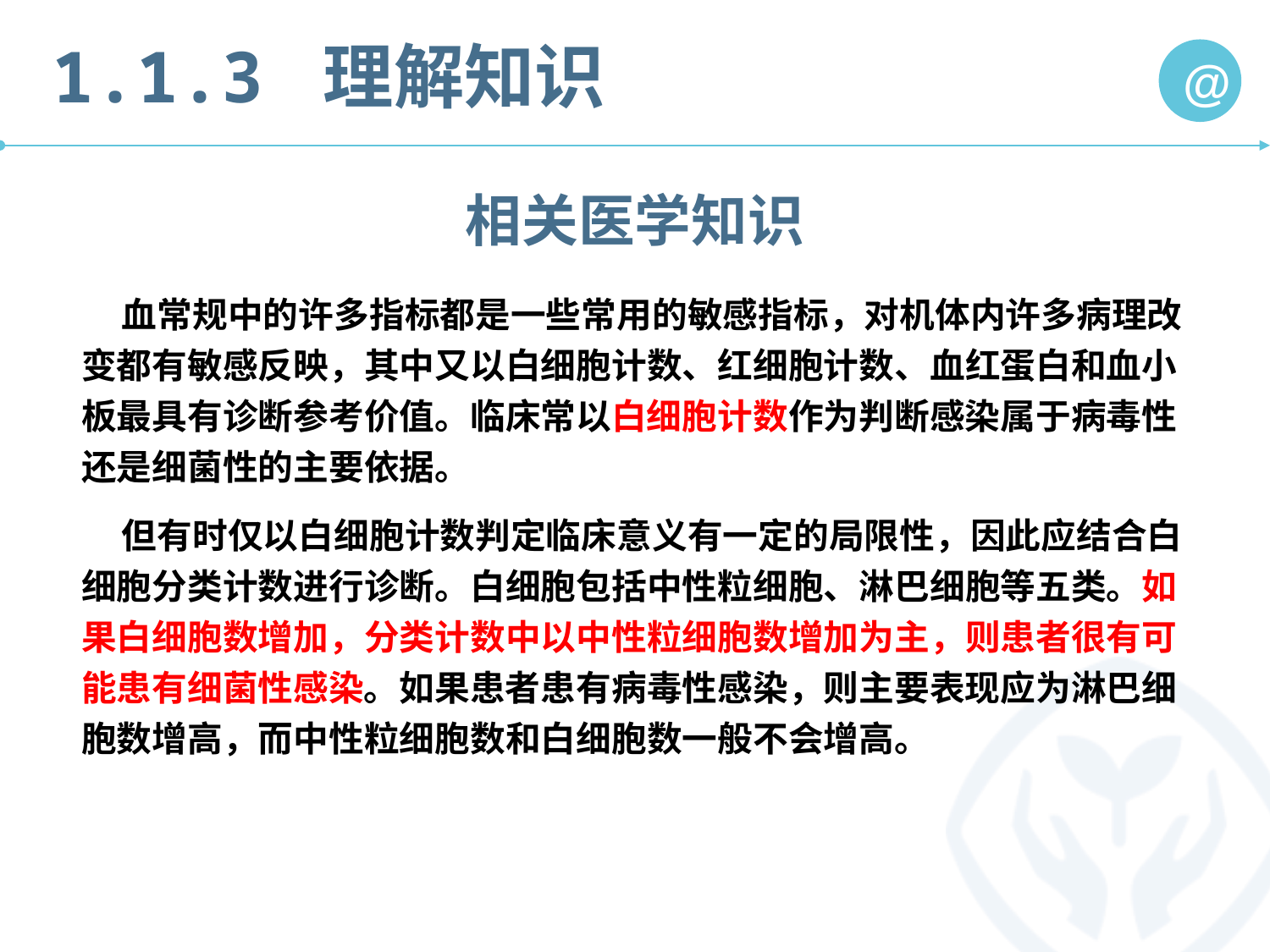

相关医学知识
    血常规中的许多指标都是一些常用的敏感指标，对机体内许多病理改变都有敏感反映，其中又以白细胞计数、红细胞计数、血红蛋白和血小板最具有诊断参考价值。临床常以白细胞计数作为判断感染属于病毒性还是细菌性的主要依据。
    但有时仅以白细胞计数判定临床意义有一定的局限性，因此应结合白细胞分类计数进行诊断。白细胞包括中性粒细胞、淋巴细胞等五类。如果白细胞数增加，分类计数中以中性粒细胞数增加为主，则患者很有可能患有细菌性感染。如果患者患有病毒性感染，则主要表现应为淋巴细胞数增高，而中性粒细胞数和白细胞数一般不会增高。